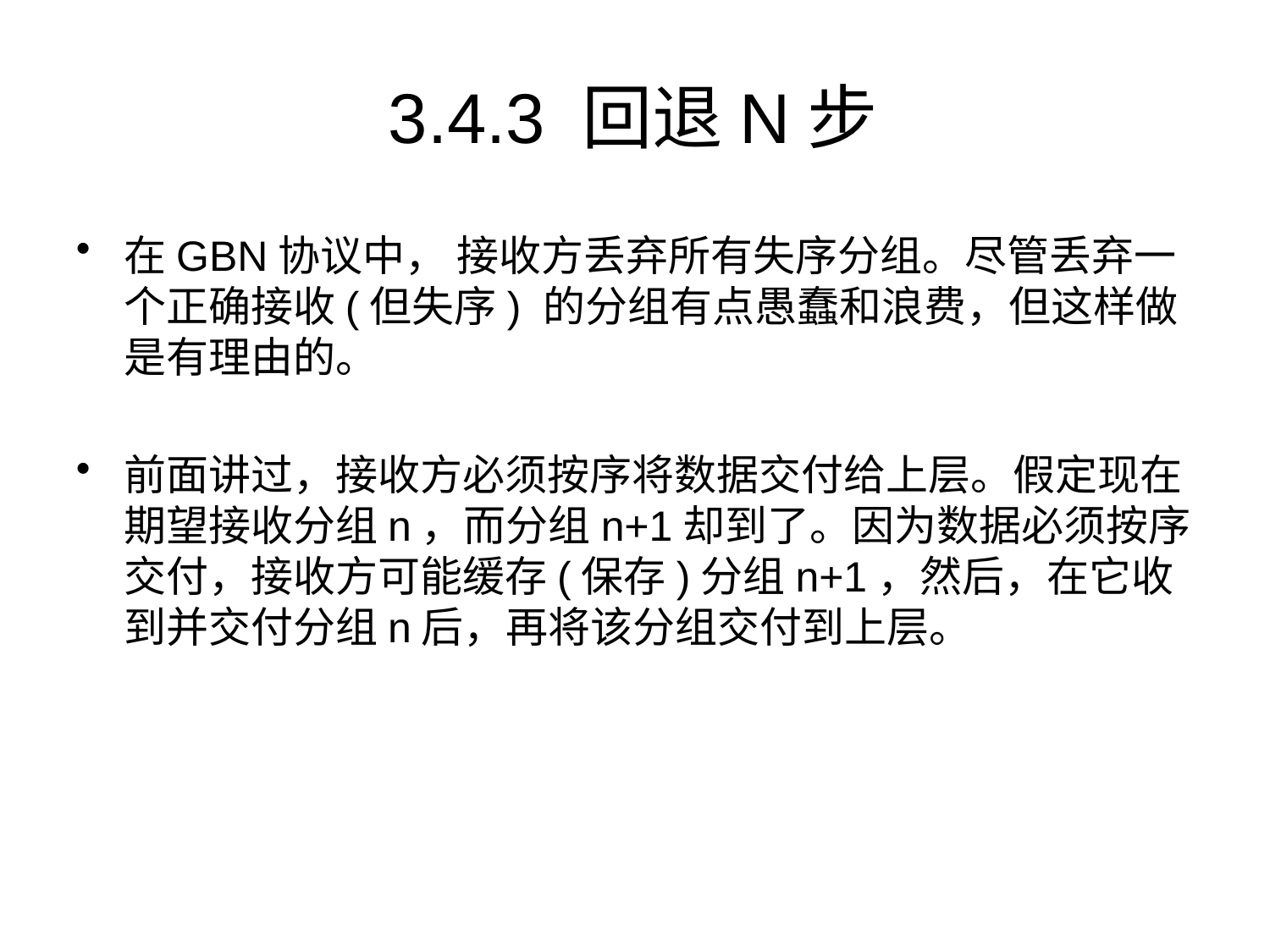

# 3.4.3 回退N步
在GBN协议中， 接收方丢弃所有失序分组。尽管丢弃一个正确接收(但失序) 的分组有点愚蠢和浪费，但这样做是有理由的。

前面讲过，接收方必须按序将数据交付给上层。假定现在期望接收分组n，而分组n+1却到了。因为数据必须按序交付，接收方可能缓存(保存)分组n+1，然后，在它收到并交付分组n后，再将该分组交付到上层。